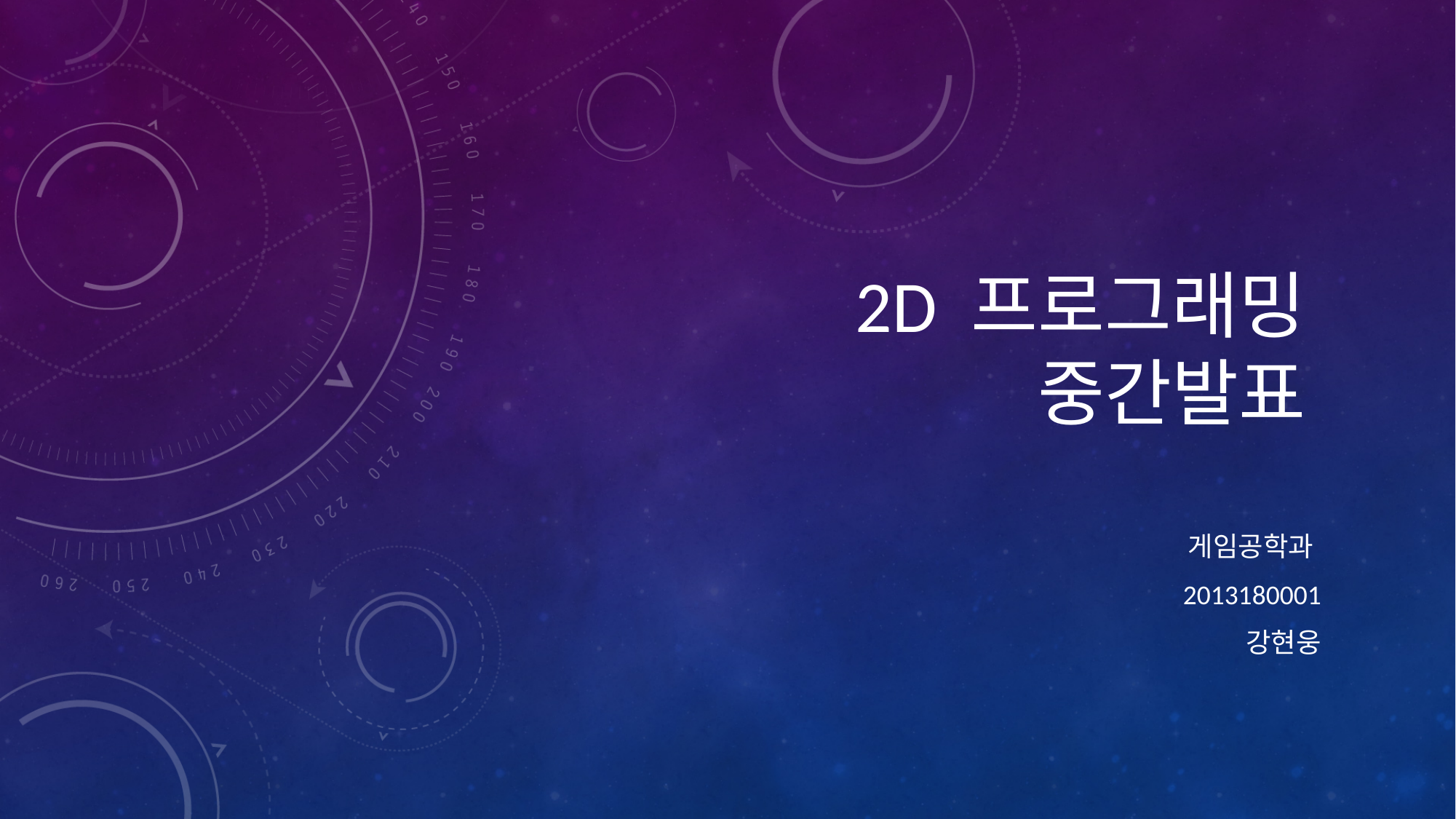

# 2d 프로그래밍 중간발표
게임공학과
2013180001
강현웅